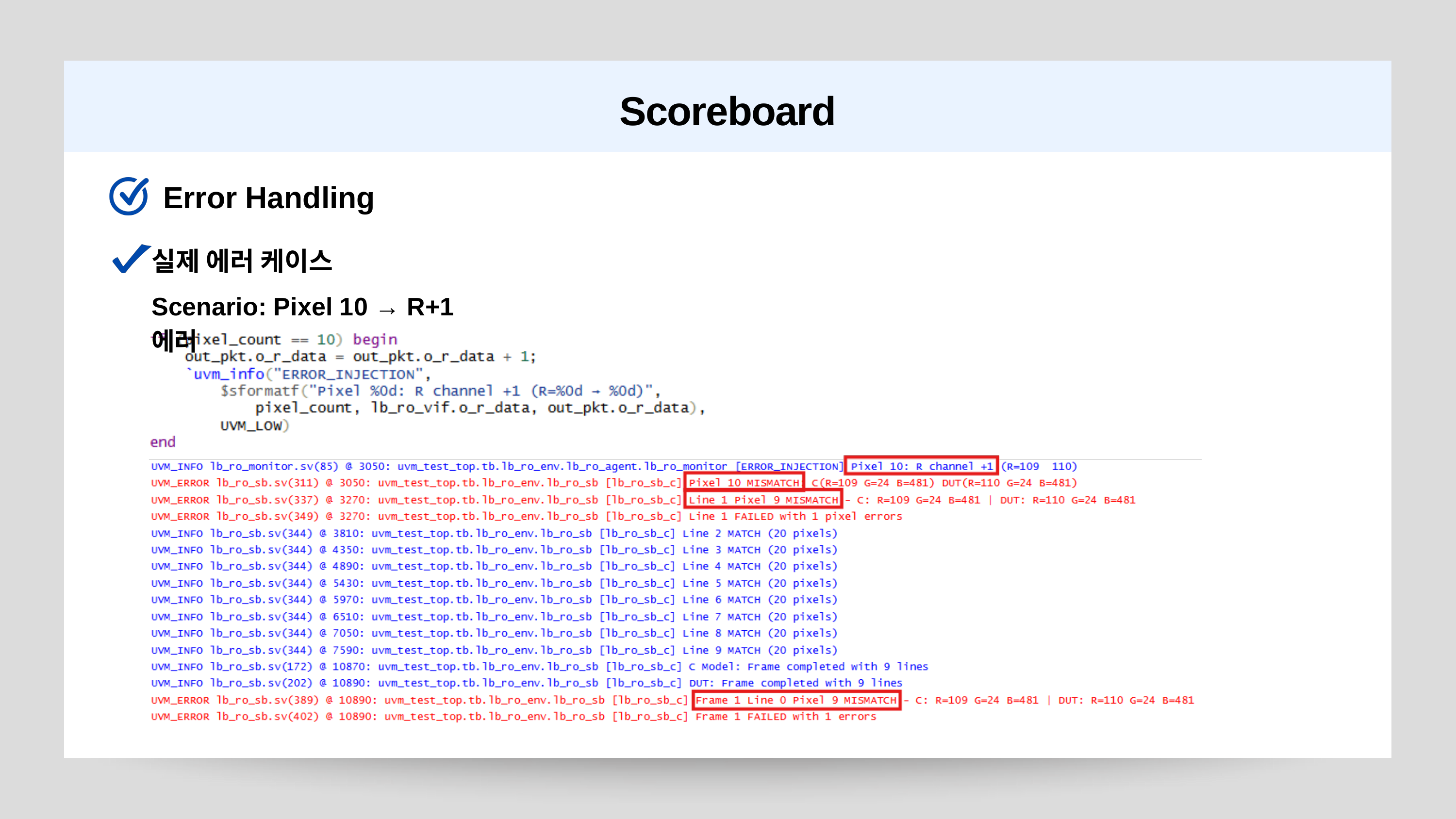

Scoreboard
Error Handling

실제 에러 케이스

Scenario: Pixel 10 → R+1 에러